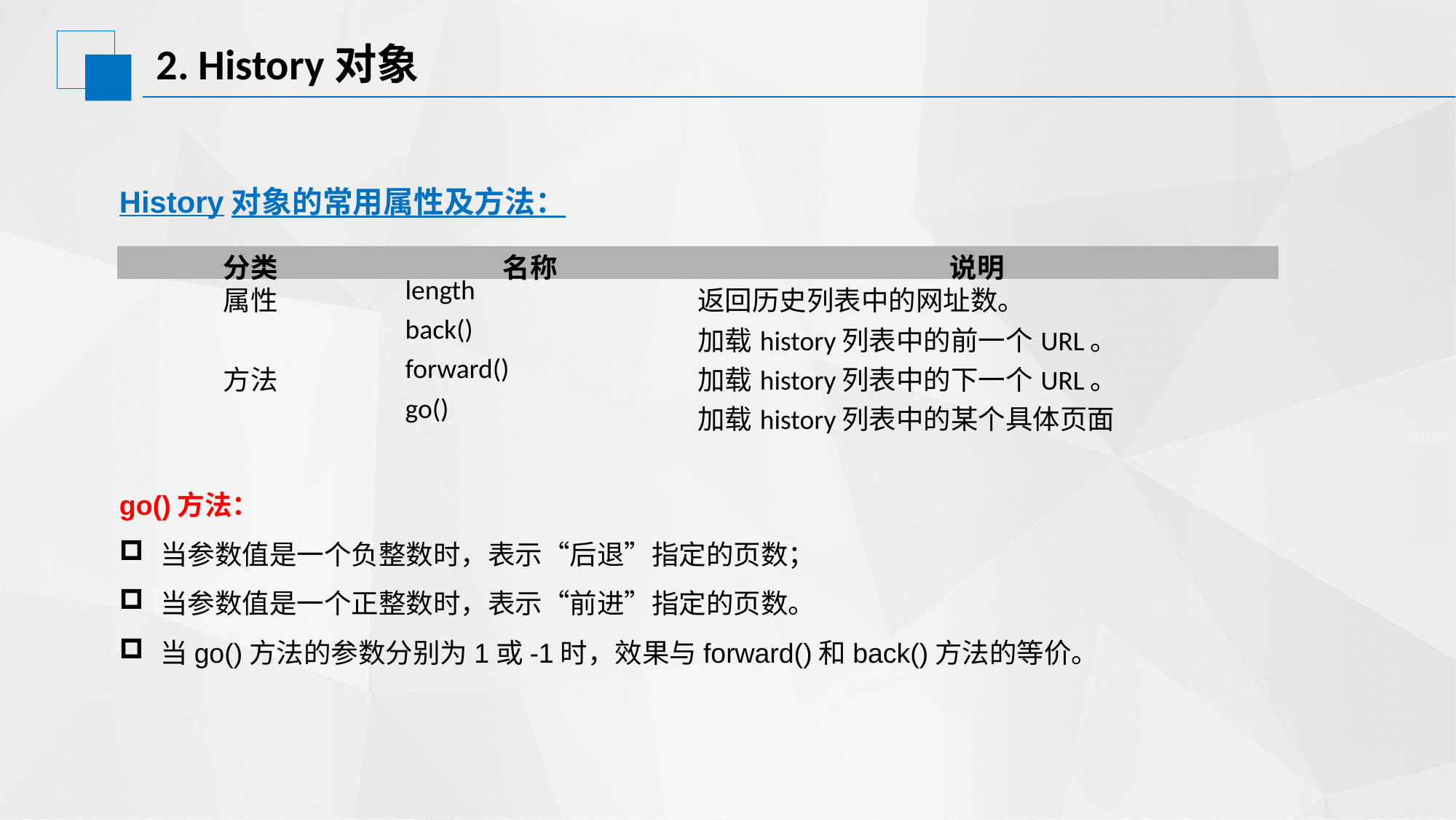

# 2. History对象
History对象的常用属性及方法：
| 分类 | 名称 | 说明 |
| --- | --- | --- |
| 属性 | length | 返回历史列表中的网址数。 |
| 方法 | back() | 加载history列表中的前一个URL。 |
|  | forward() | 加载history列表中的下一个URL。 |
|  | go() | 加载history列表中的某个具体页面 |
go()方法：
当参数值是一个负整数时，表示“后退”指定的页数；
当参数值是一个正整数时，表示“前进”指定的页数。
当go()方法的参数分别为1或-1时，效果与forward()和back()方法的等价。